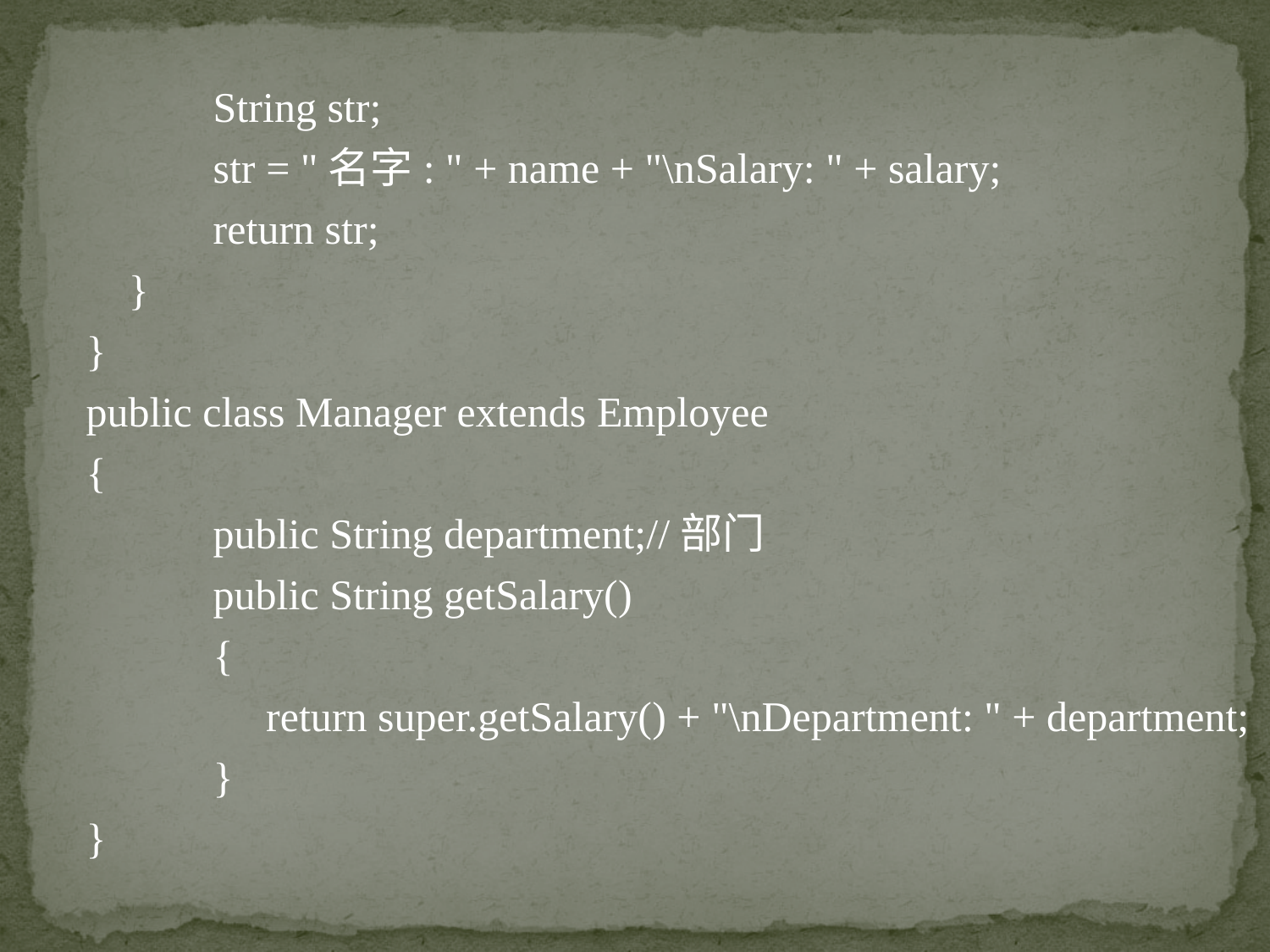

String str;
	str = "名字: " + name + "\nSalary: " + salary;
        	return str;
    }
}
public class Manager extends Employee
{
	public String department;//部门
	public String getSalary()
	{
	     return super.getSalary() + "\nDepartment: " + department;
	}
}